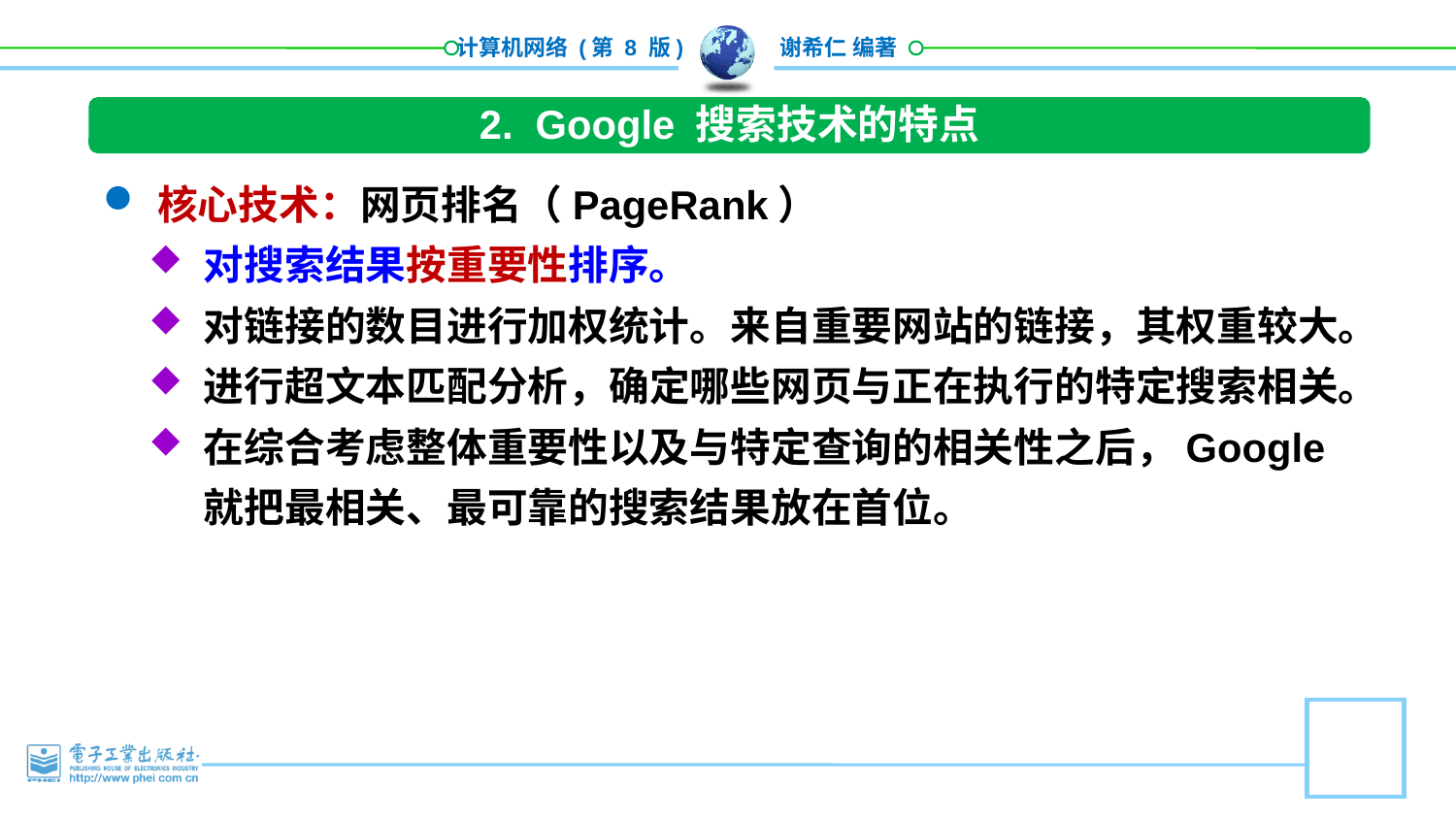

2.  Google 搜索技术的特点

核心技术：网页排名（PageRank）
对搜索结果按重要性排序。
对链接的数目进行加权统计。来自重要网站的链接，其权重较大。
进行超文本匹配分析，确定哪些网页与正在执行的特定搜索相关。
在综合考虑整体重要性以及与特定查询的相关性之后，Google  就把最相关、最可靠的搜索结果放在首位。